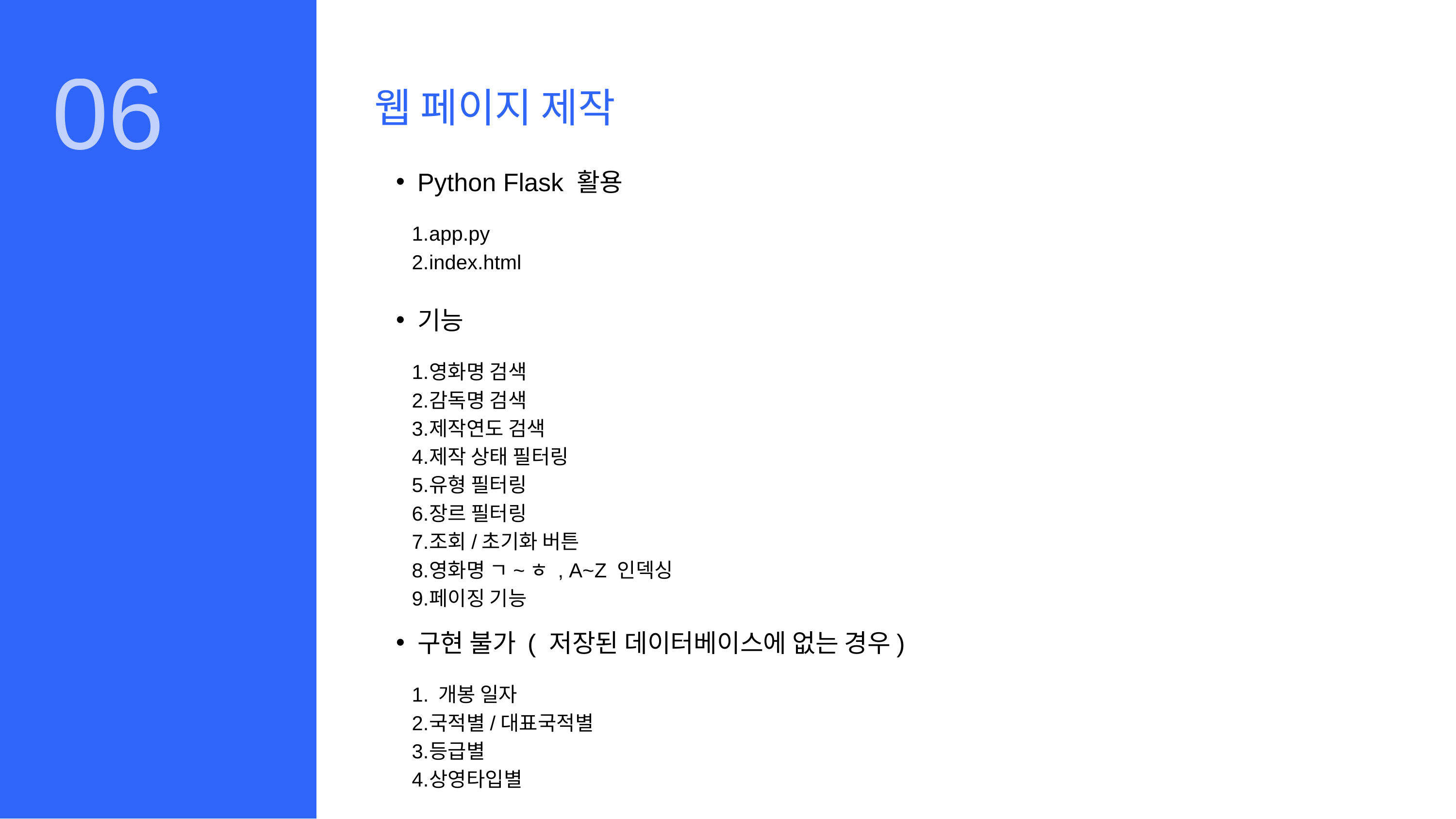

06
웹 페이지 제작
Python Flask 활용
app.py
index.html
기능
영화명 검색
감독명 검색
제작연도 검색
제작 상태 필터링
유형 필터링
장르 필터링
조회/초기화 버튼
영화명 ㄱ~ㅎ , A~Z 인덱싱
페이징 기능
구현 불가 ( 저장된 데이터베이스에 없는 경우)
 개봉 일자
국적별/대표국적별
등급별
상영타입별